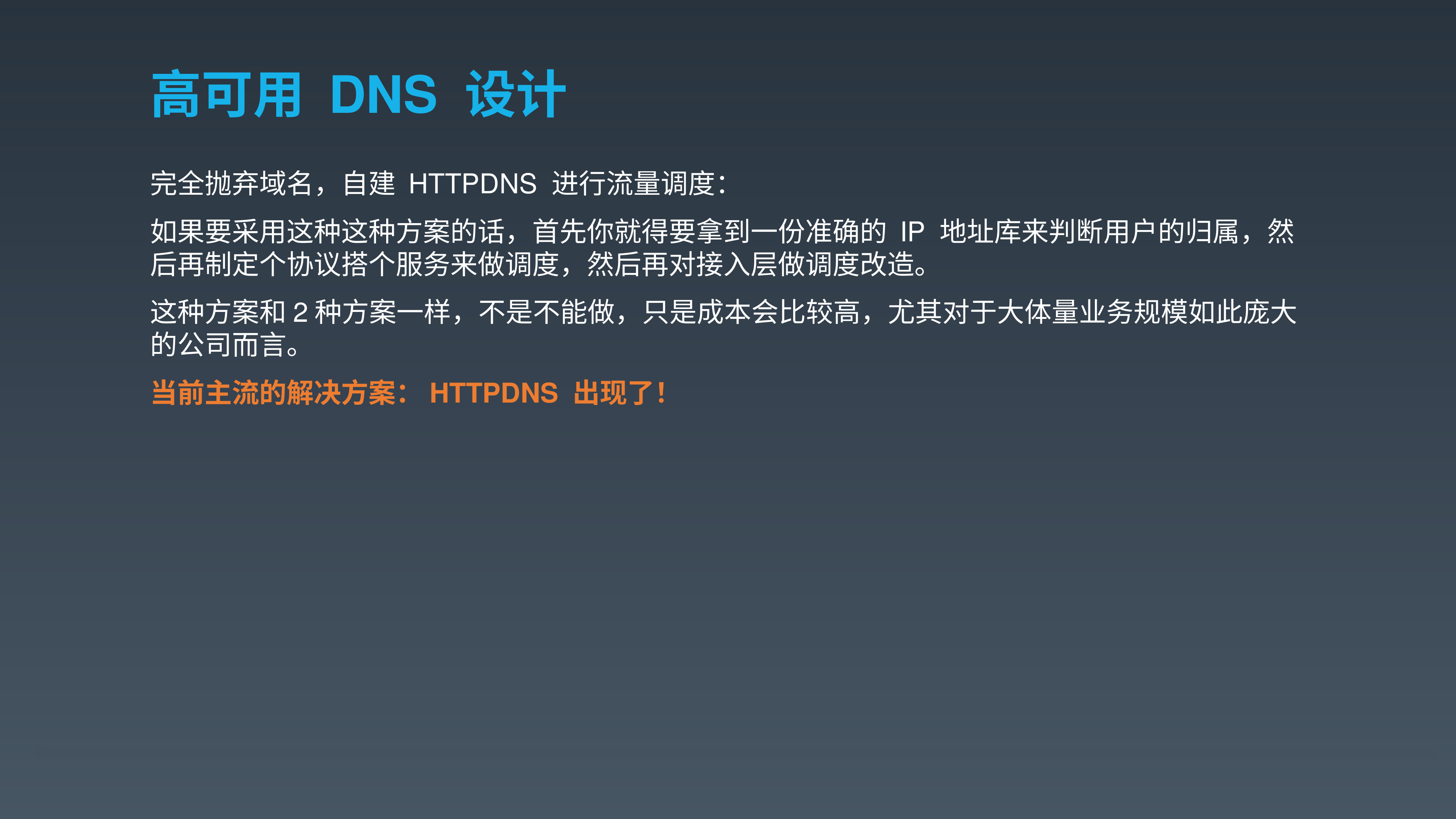

# 高可用 DNS 设计
完全抛弃域名，自建 HTTPDNS 进行流量调度：
如果要采用这种这种方案的话，首先你就得要拿到一份准确的 IP 地址库来判断用户的归属，然后再制定个协议搭个服务来做调度，然后再对接入层做调度改造。
这种方案和2种方案一样，不是不能做，只是成本会比较高，尤其对于大体量业务规模如此庞大的公司而言。
当前主流的解决方案：HTTPDNS 出现了！